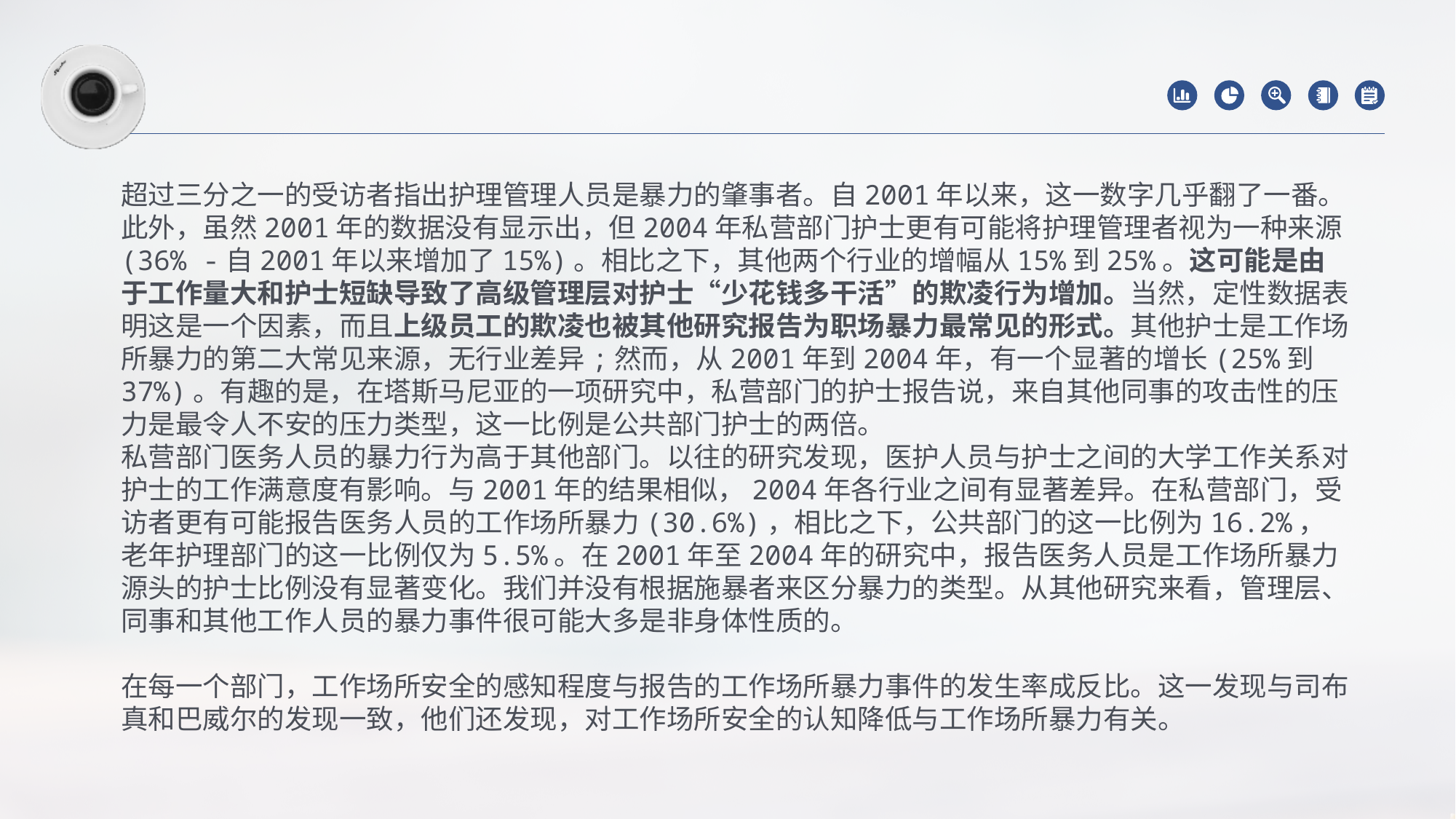

超过三分之一的受访者指出护理管理人员是暴力的肇事者。自2001年以来，这一数字几乎翻了一番。此外，虽然2001年的数据没有显示出，但2004年私营部门护士更有可能将护理管理者视为一种来源(36% -自2001年以来增加了15%)。相比之下，其他两个行业的增幅从15%到25%。这可能是由于工作量大和护士短缺导致了高级管理层对护士“少花钱多干活”的欺凌行为增加。当然，定性数据表明这是一个因素，而且上级员工的欺凌也被其他研究报告为职场暴力最常见的形式。其他护士是工作场所暴力的第二大常见来源，无行业差异;然而，从2001年到2004年，有一个显著的增长(25%到37%)。有趣的是，在塔斯马尼亚的一项研究中，私营部门的护士报告说，来自其他同事的攻击性的压力是最令人不安的压力类型，这一比例是公共部门护士的两倍。
私营部门医务人员的暴力行为高于其他部门。以往的研究发现，医护人员与护士之间的大学工作关系对护士的工作满意度有影响。与2001年的结果相似，2004年各行业之间有显著差异。在私营部门，受访者更有可能报告医务人员的工作场所暴力(30.6%)，相比之下，公共部门的这一比例为16.2%，老年护理部门的这一比例仅为5.5%。在2001年至2004年的研究中，报告医务人员是工作场所暴力源头的护士比例没有显著变化。我们并没有根据施暴者来区分暴力的类型。从其他研究来看，管理层、同事和其他工作人员的暴力事件很可能大多是非身体性质的。

在每一个部门，工作场所安全的感知程度与报告的工作场所暴力事件的发生率成反比。这一发现与司布真和巴威尔的发现一致，他们还发现，对工作场所安全的认知降低与工作场所暴力有关。